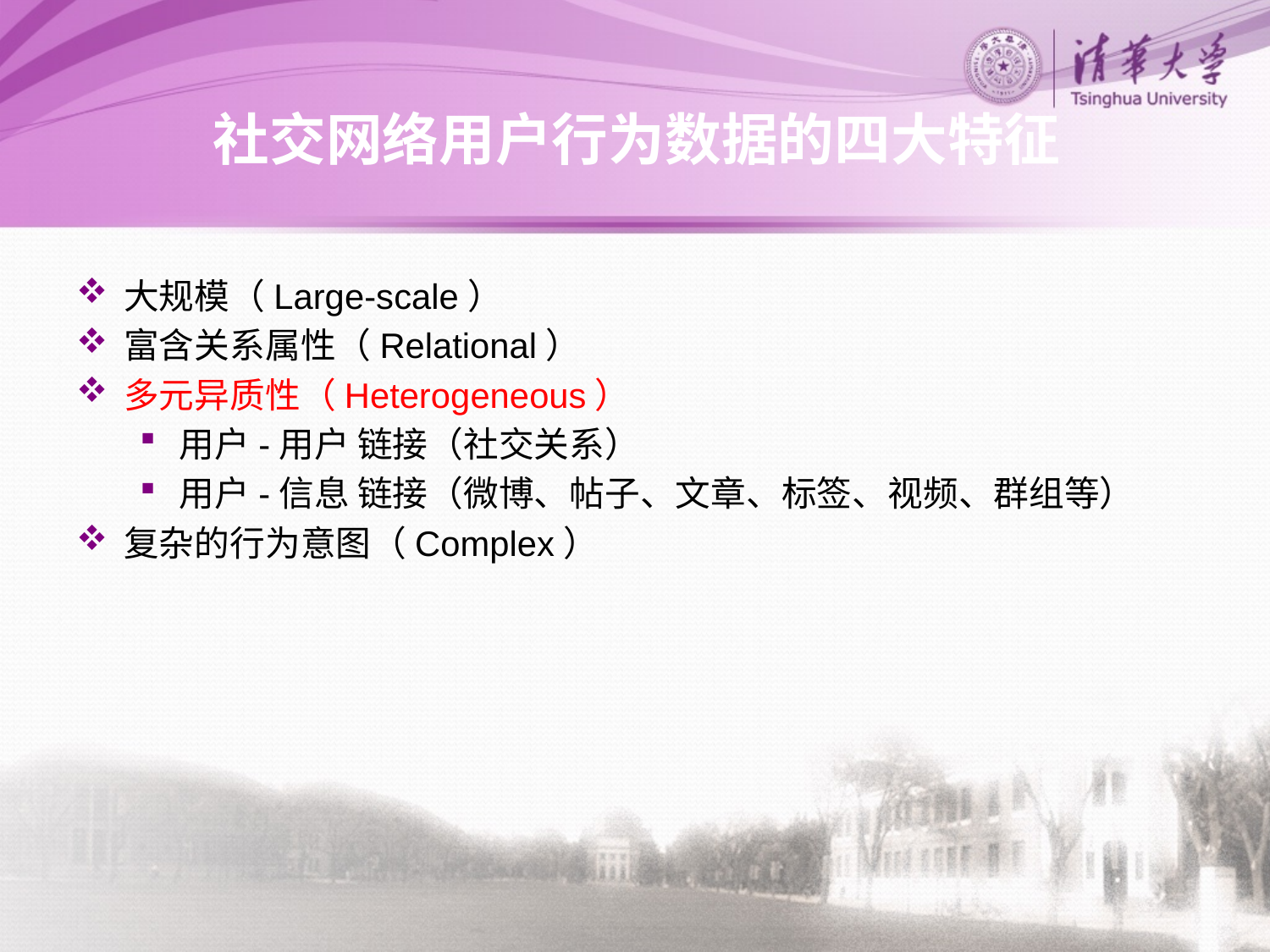

# 社交网络用户行为数据的四大特征
大规模（Large-scale）
富含关系属性（Relational）
多元异质性（Heterogeneous）
用户-用户 链接（社交关系）
用户-信息 链接（微博、帖子、文章、标签、视频、群组等）
复杂的行为意图（Complex）